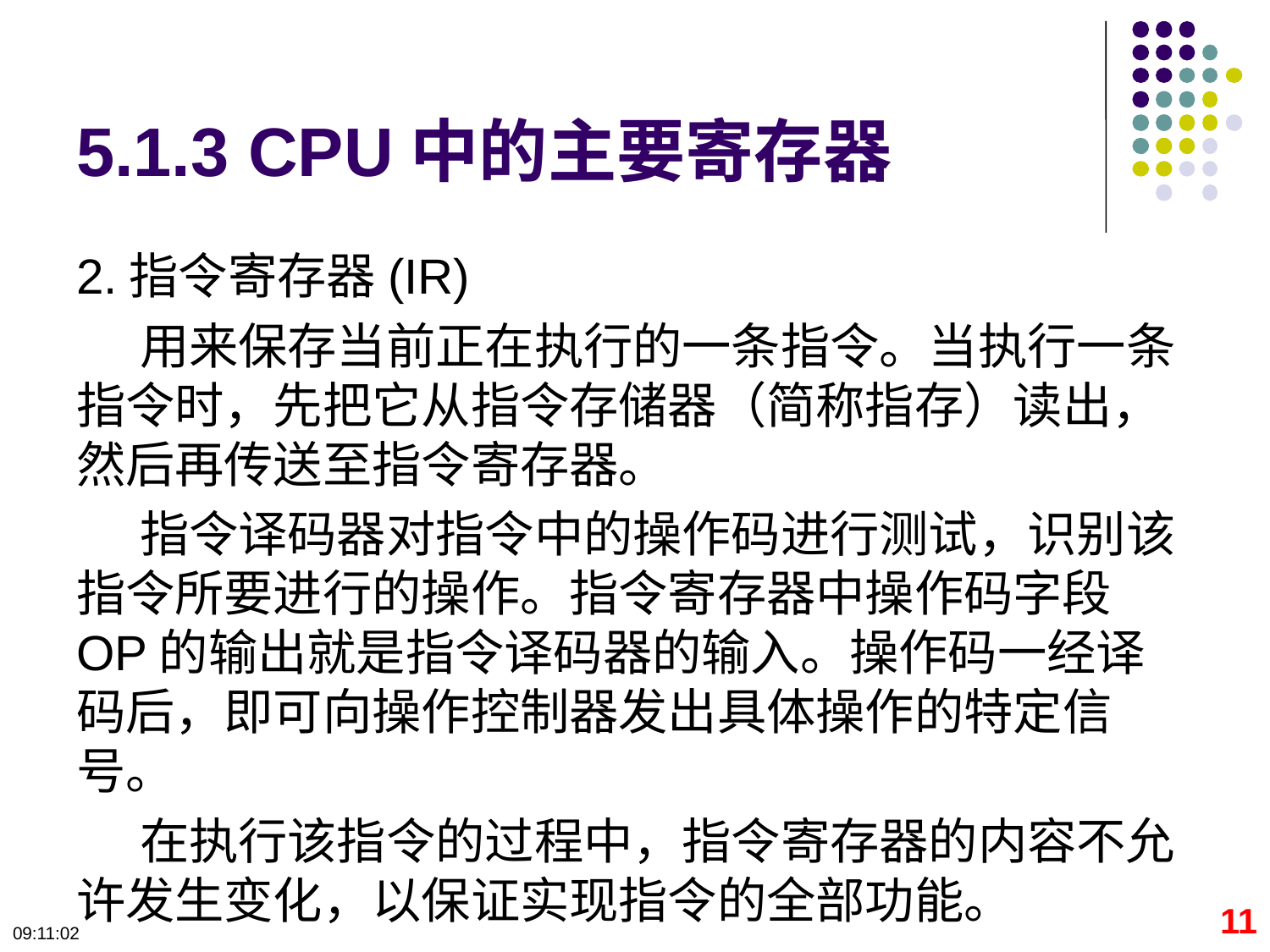

# 5.1.3 CPU中的主要寄存器
2.指令寄存器(IR)
用来保存当前正在执行的一条指令。当执行一条指令时，先把它从指令存储器（简称指存）读出，然后再传送至指令寄存器。
指令译码器对指令中的操作码进行测试，识别该指令所要进行的操作。指令寄存器中操作码字段OP的输出就是指令译码器的输入。操作码一经译码后，即可向操作控制器发出具体操作的特定信号。
在执行该指令的过程中，指令寄存器的内容不允许发生变化，以保证实现指令的全部功能。
11
09:11:02